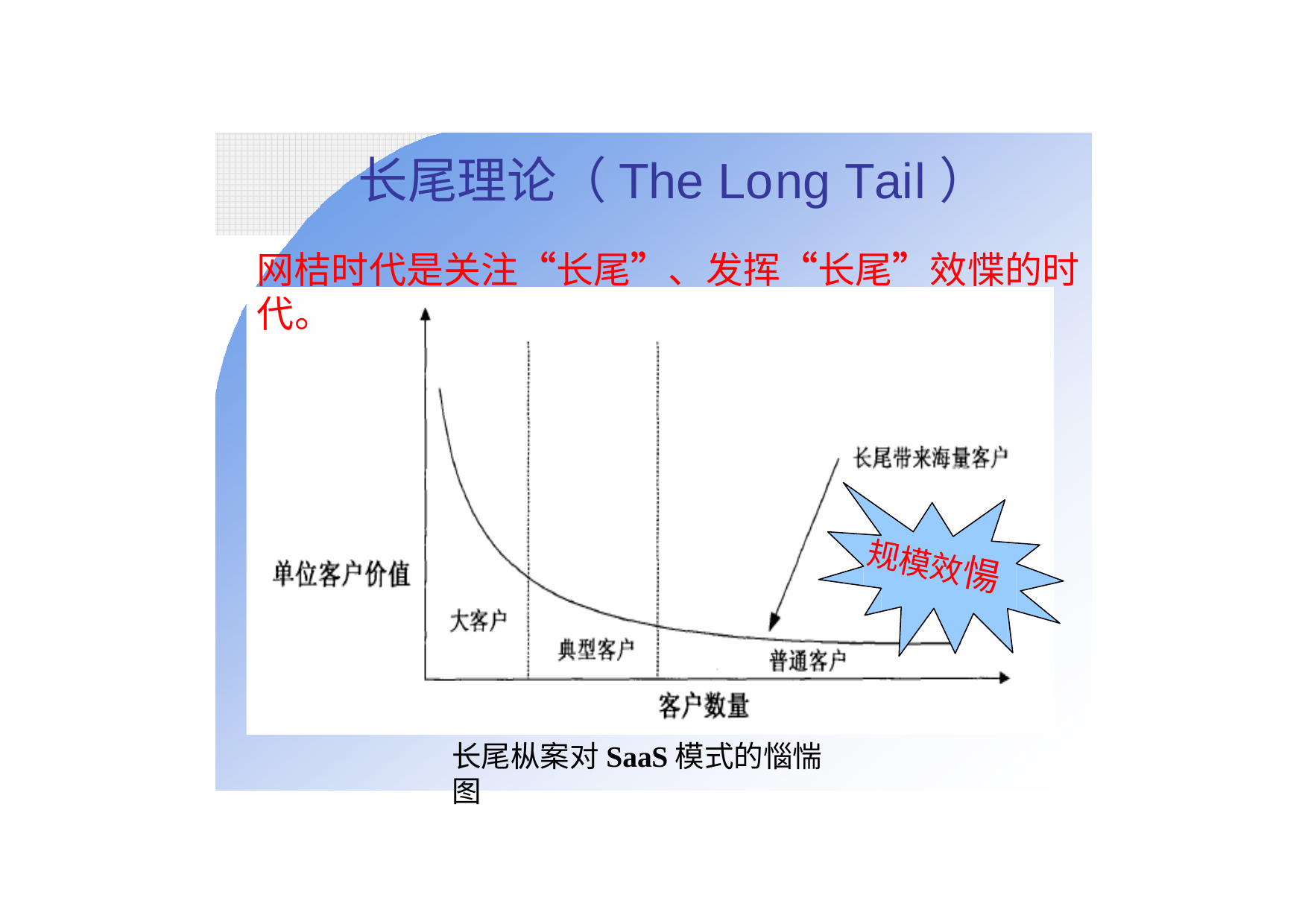

# 长尾理论（The Long Tail）
网桔时代是关注“长尾”、发挥“长尾”效惵的时代。

规模效愓
长尾枞案对SaaS模式的惱惴图